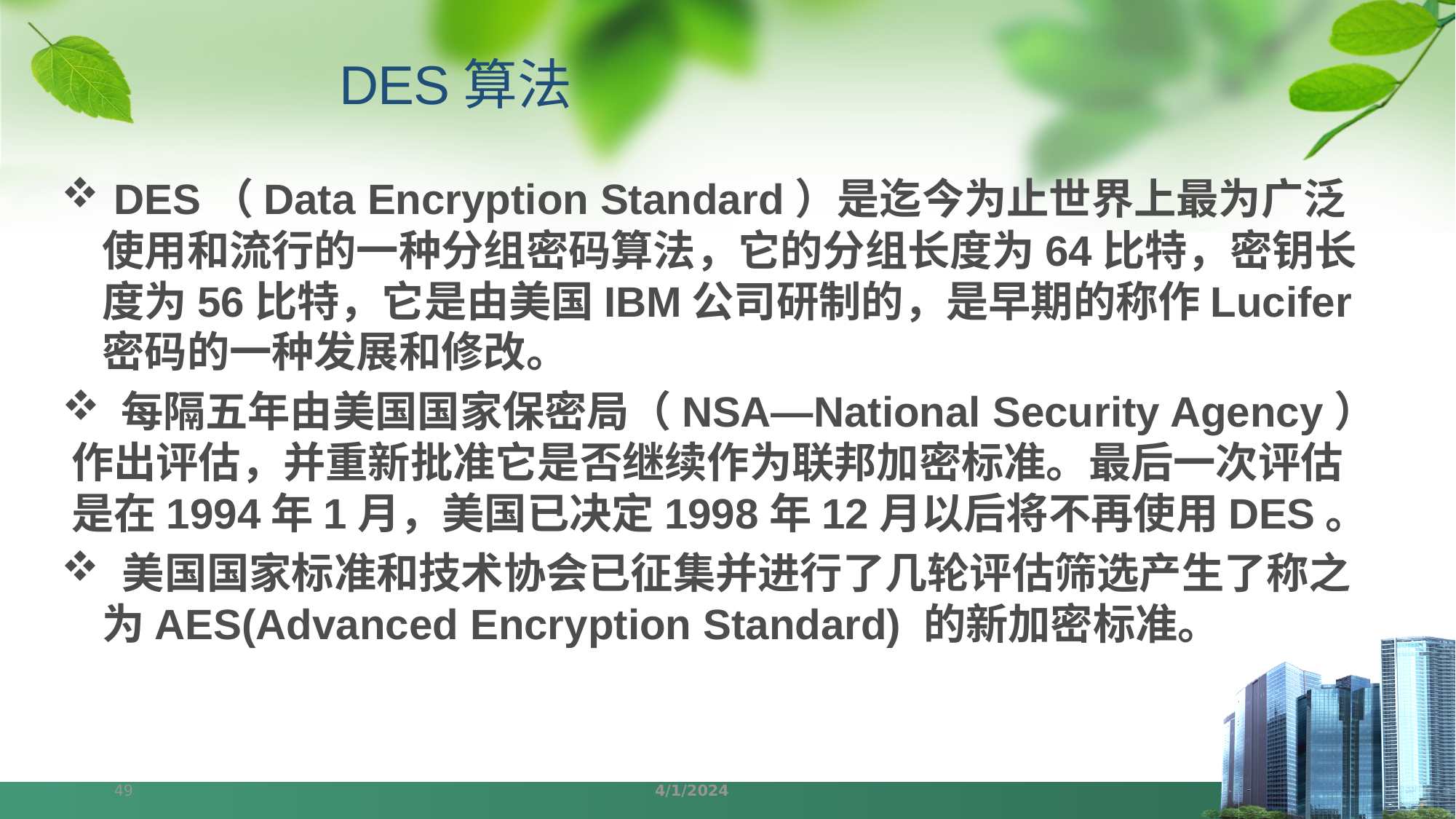

DES算法
 DES（Data Encryption Standard）是迄今为止世界上最为广泛使用和流行的一种分组密码算法，它的分组长度为64比特，密钥长度为56比特，它是由美国IBM公司研制的，是早期的称作Lucifer密码的一种发展和修改。
 每隔五年由美国国家保密局（NSA—National Security Agency）作出评估，并重新批准它是否继续作为联邦加密标准。最后一次评估是在1994年1月，美国已决定1998年12月以后将不再使用DES。
 美国国家标准和技术协会已征集并进行了几轮评估筛选产生了称之为AES(Advanced Encryption Standard) 的新加密标准。
49
4/1/2024